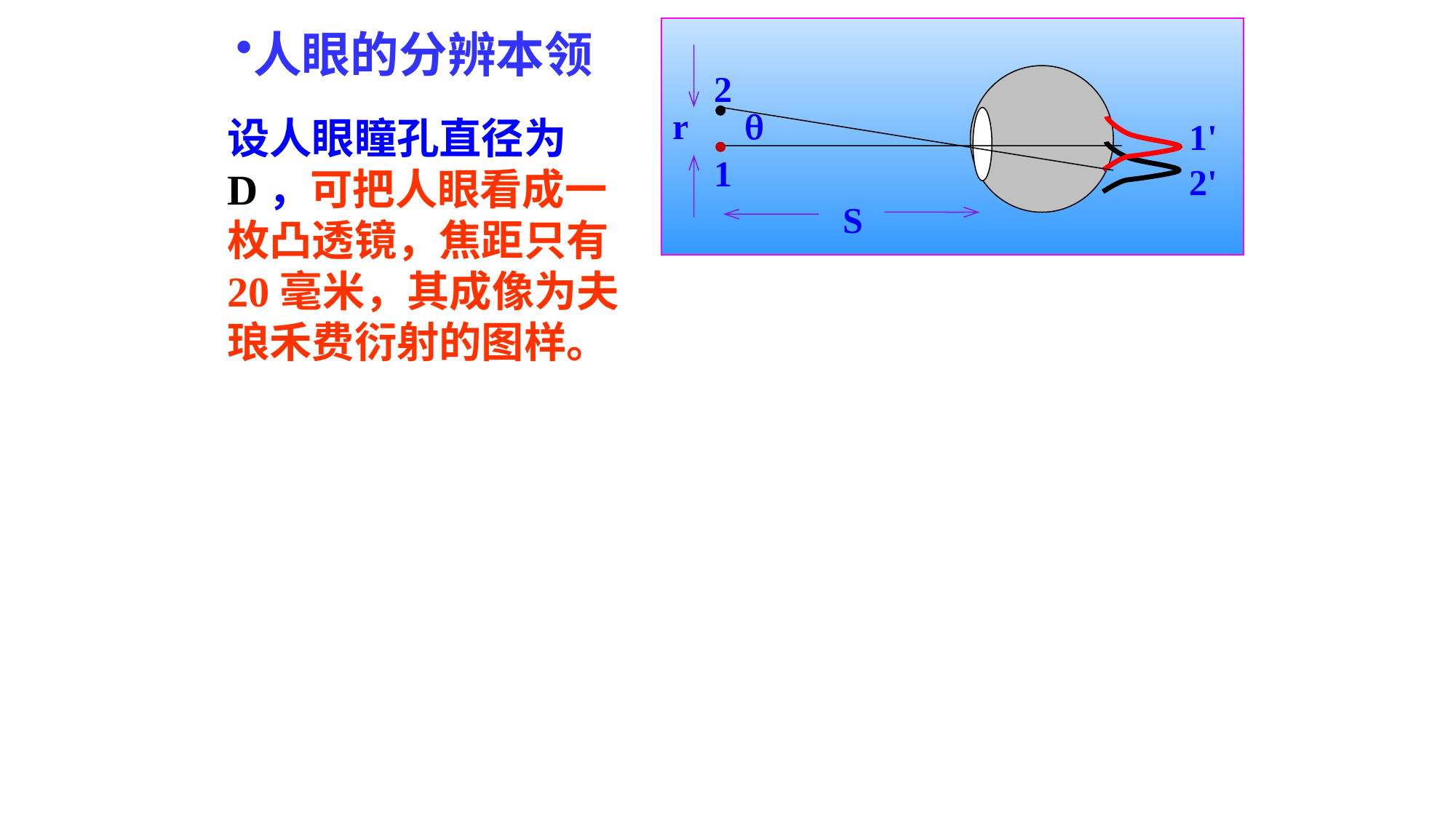

2

θ
r

1'

1

2'

S

人眼的分辨本领
设人眼瞳孔直径为D，可把人眼看成一枚凸透镜，焦距只有20毫米，其成像为夫琅禾费衍射的图样。